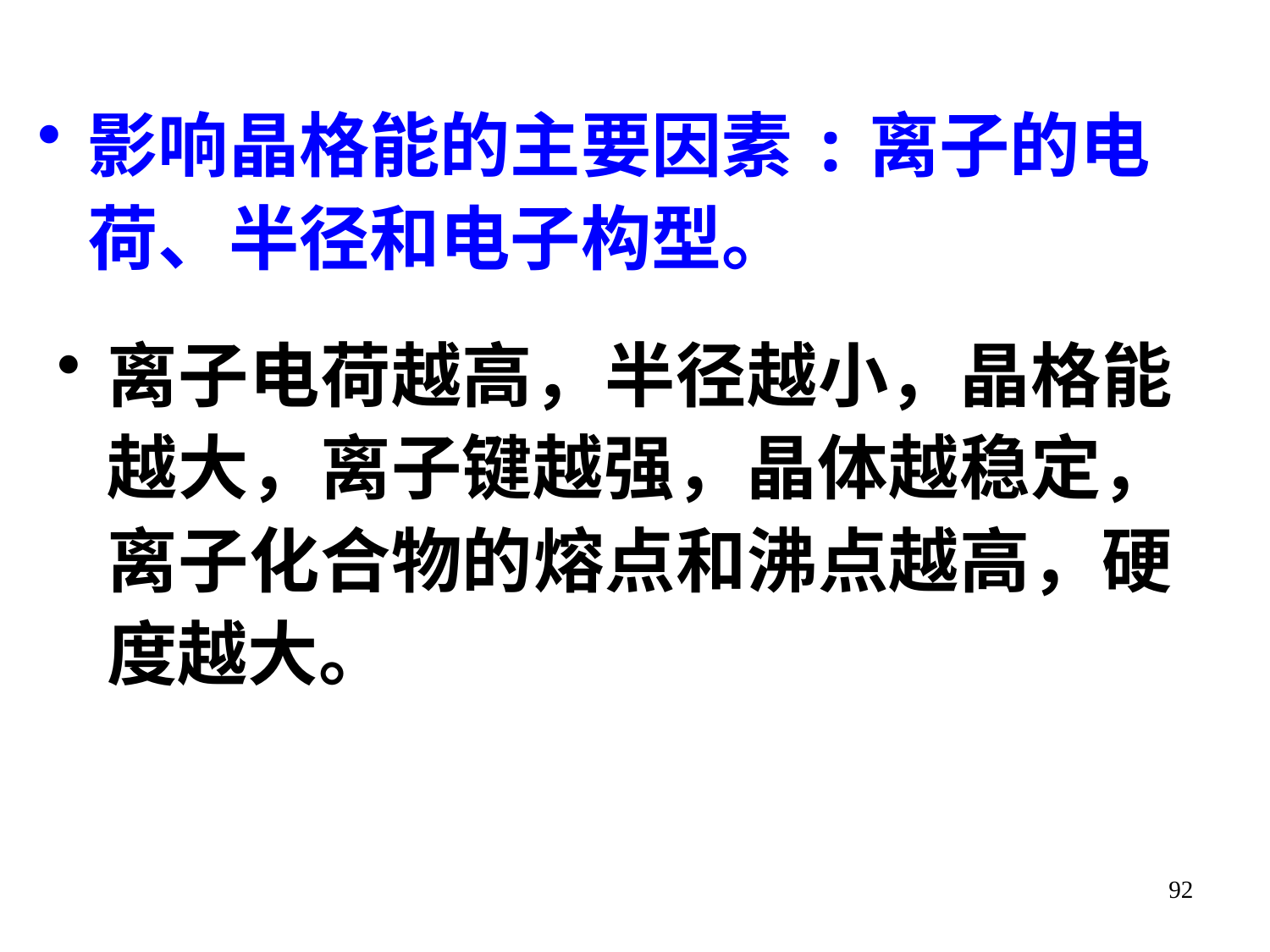

影响晶格能的主要因素:离子的电荷、半径和电子构型。
离子电荷越高，半径越小，晶格能越大，离子键越强，晶体越稳定，离子化合物的熔点和沸点越高，硬度越大。
92